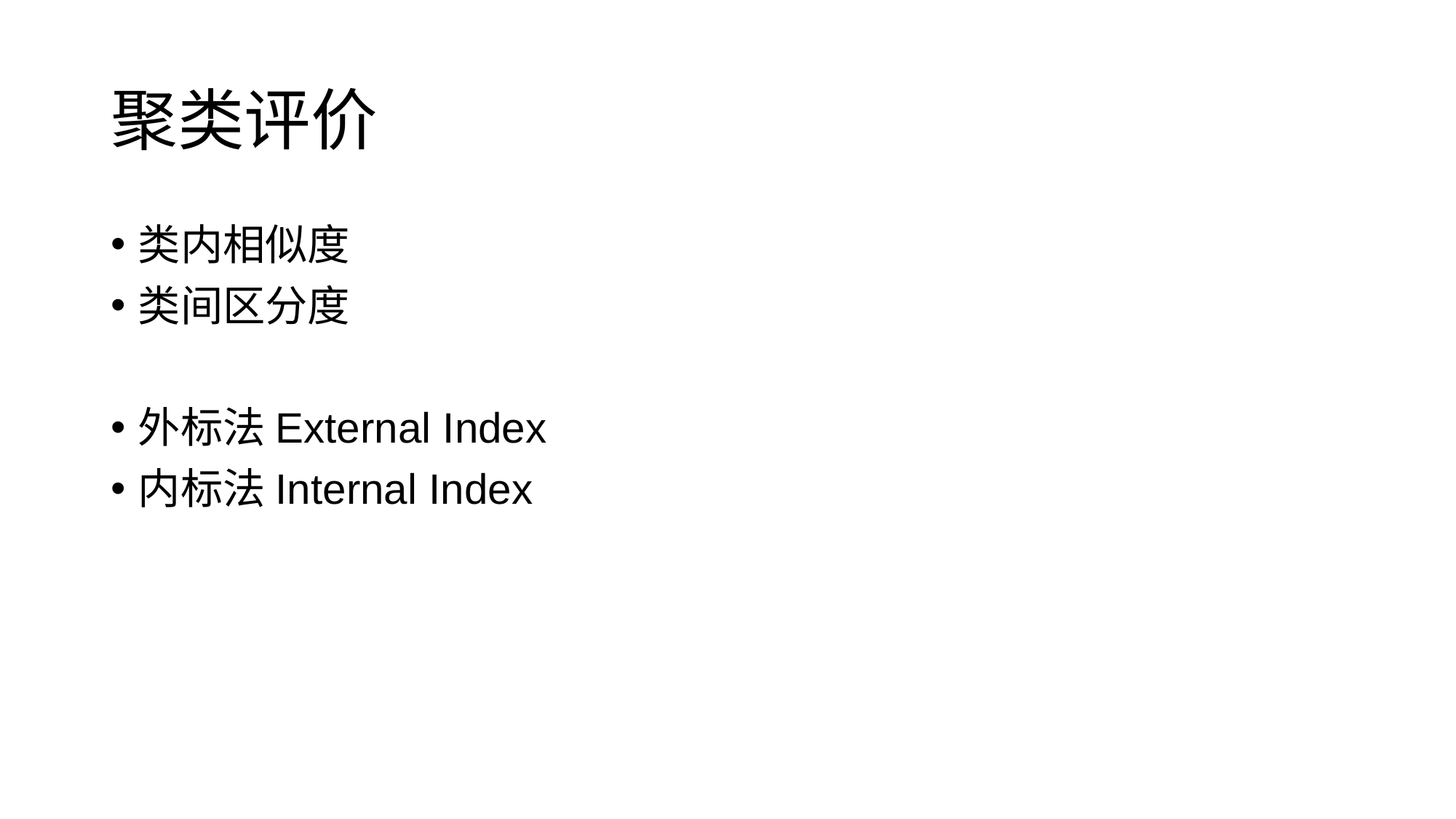

# 聚类评价
类内相似度
类间区分度

外标法External Index
内标法Internal Index